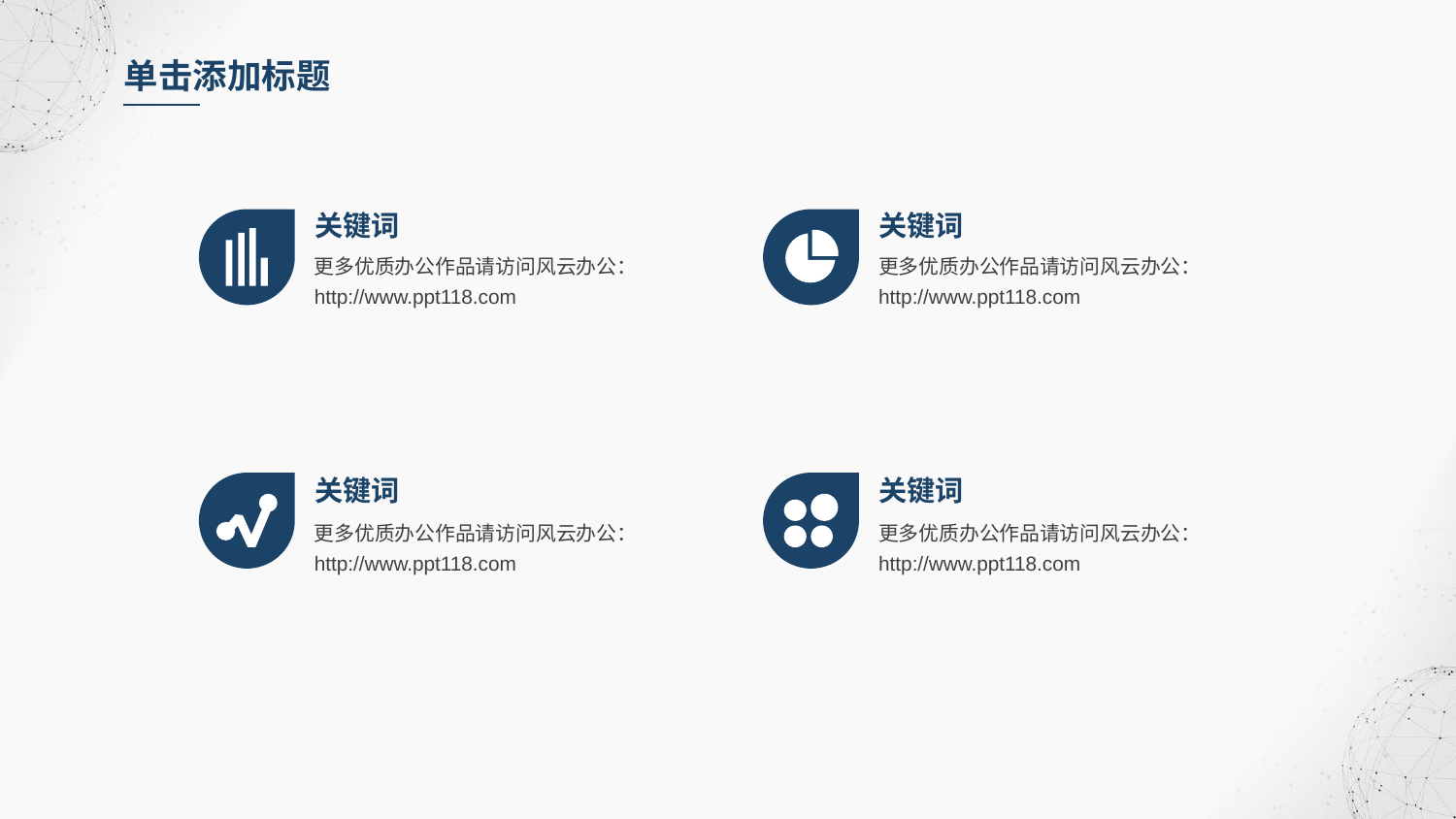

单击添加标题
关键词
关键词

更多优质办公作品请访问风云办公：http://www.ppt118.com
更多优质办公作品请访问风云办公：http://www.ppt118.com
关键词
关键词

更多优质办公作品请访问风云办公：http://www.ppt118.com
更多优质办公作品请访问风云办公：http://www.ppt118.com